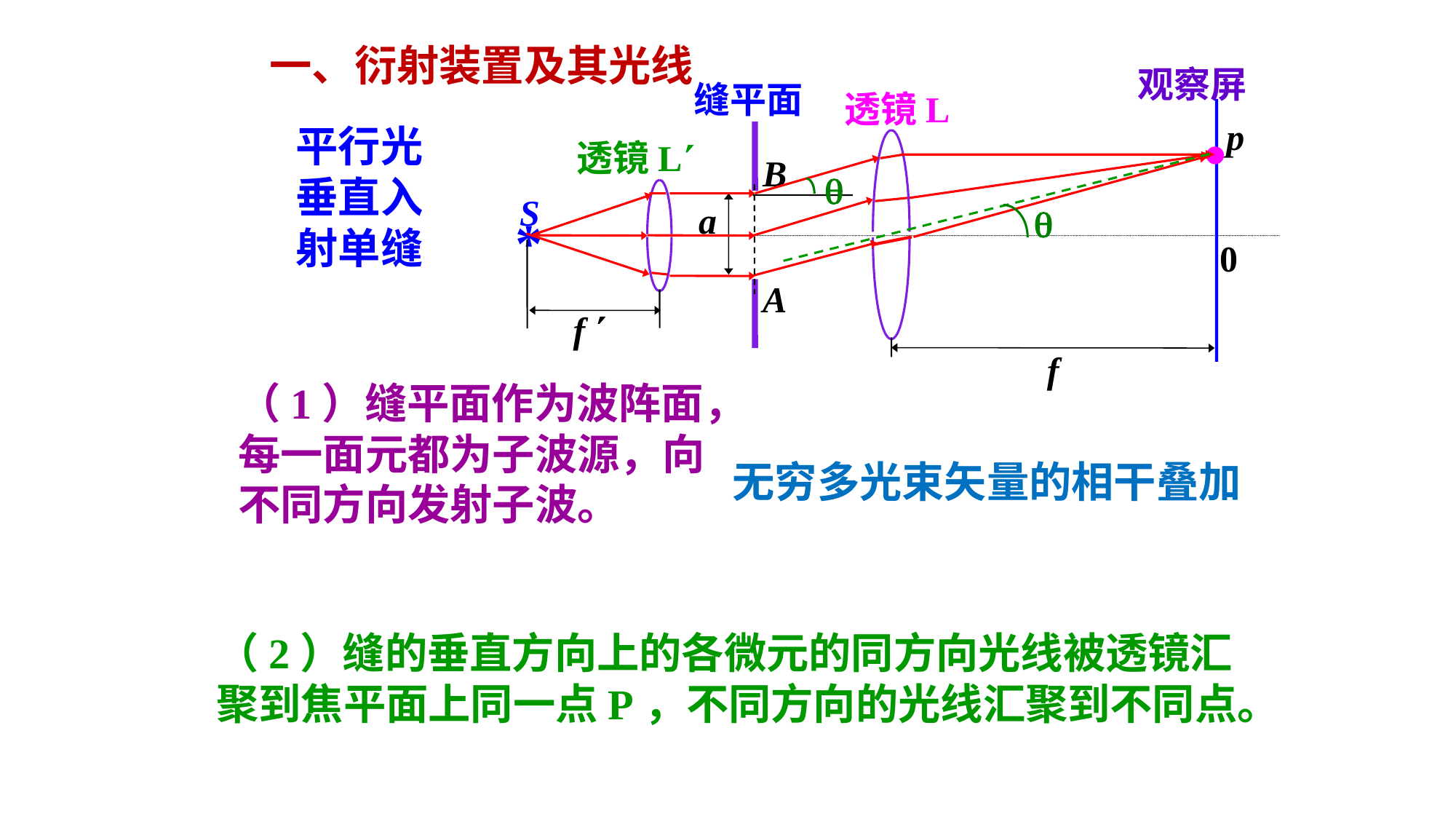

一、衍射装置及其光线
观察屏
缝平面
·
透镜L

p
平行光垂直入射单缝

透镜L′
B

θ

S

a

θ

*
0

 f ′

A

 f
（1）缝平面作为波阵面，每一面元都为子波源，向不同方向发射子波。
无穷多光束矢量的相干叠加
（2）缝的垂直方向上的各微元的同方向光线被透镜汇聚到焦平面上同一点P，不同方向的光线汇聚到不同点。